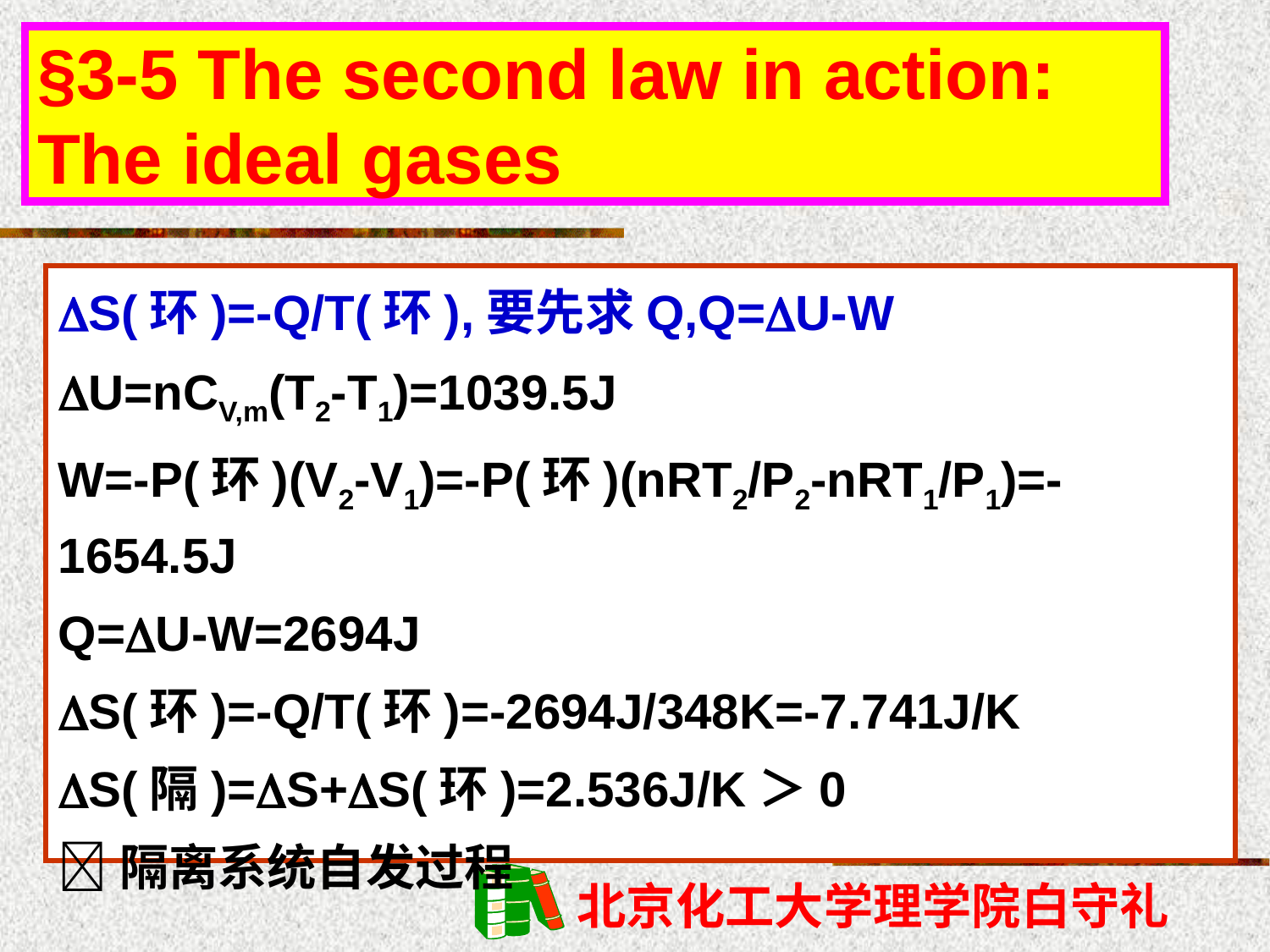

§3-5 The second law in action: The ideal gases
ΔS(环)=-Q/T(环),要先求Q,Q=ΔU-W
ΔU=nCV,m(T2-T1)=1039.5J
W=-P(环)(V2-V1)=-P(环)(nRT2/P2-nRT1/P1)=-1654.5J
Q=ΔU-W=2694J
ΔS(环)=-Q/T(环)=-2694J/348K=-7.741J/K
ΔS(隔)=ΔS+ΔS(环)=2.536J/K＞0
∴隔离系统自发过程